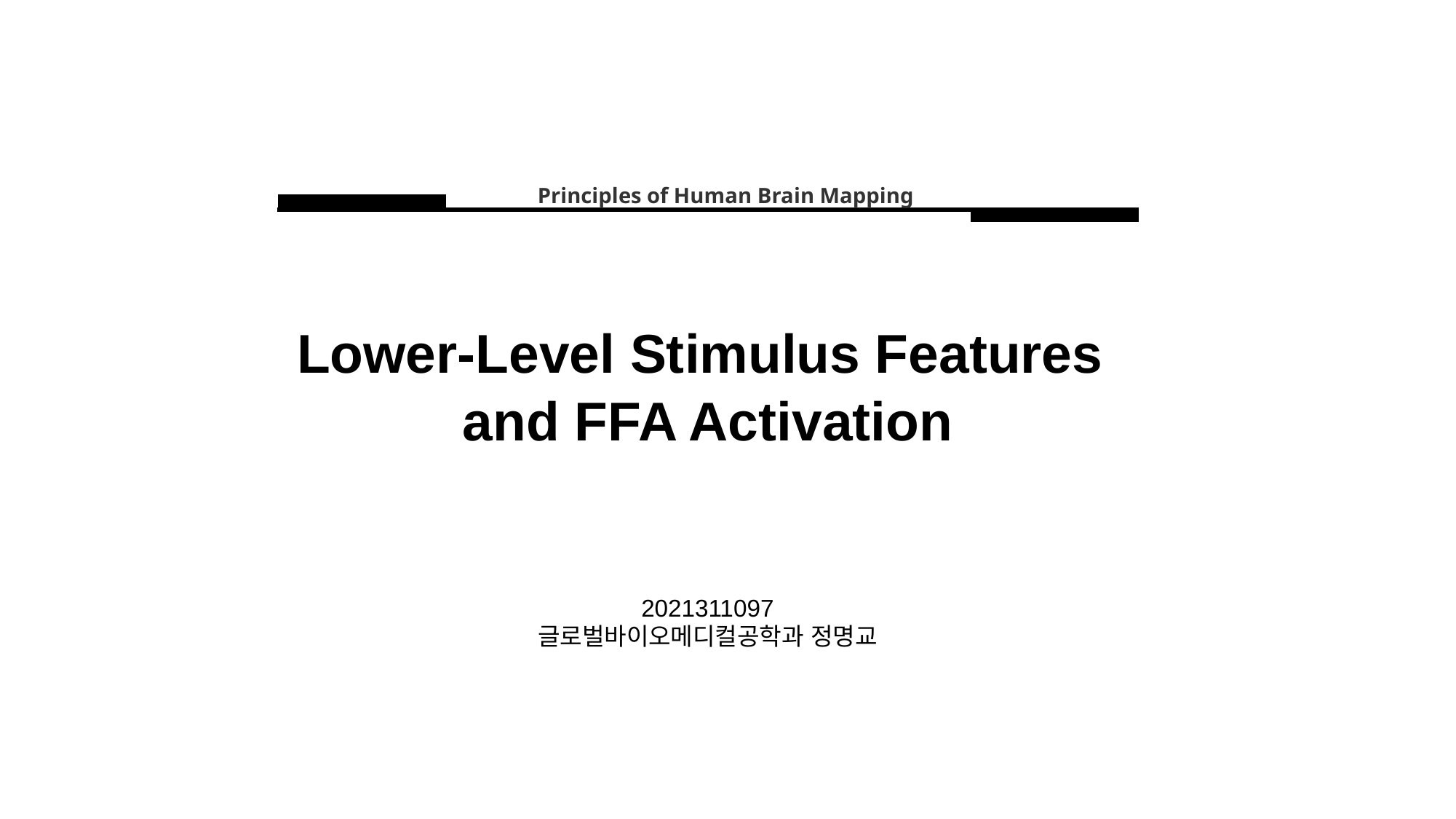

Principles of Human Brain Mapping

Lower-Level Stimulus Features
and FFA Activation
2021311097
글로벌바이오메디컬공학과 정명교